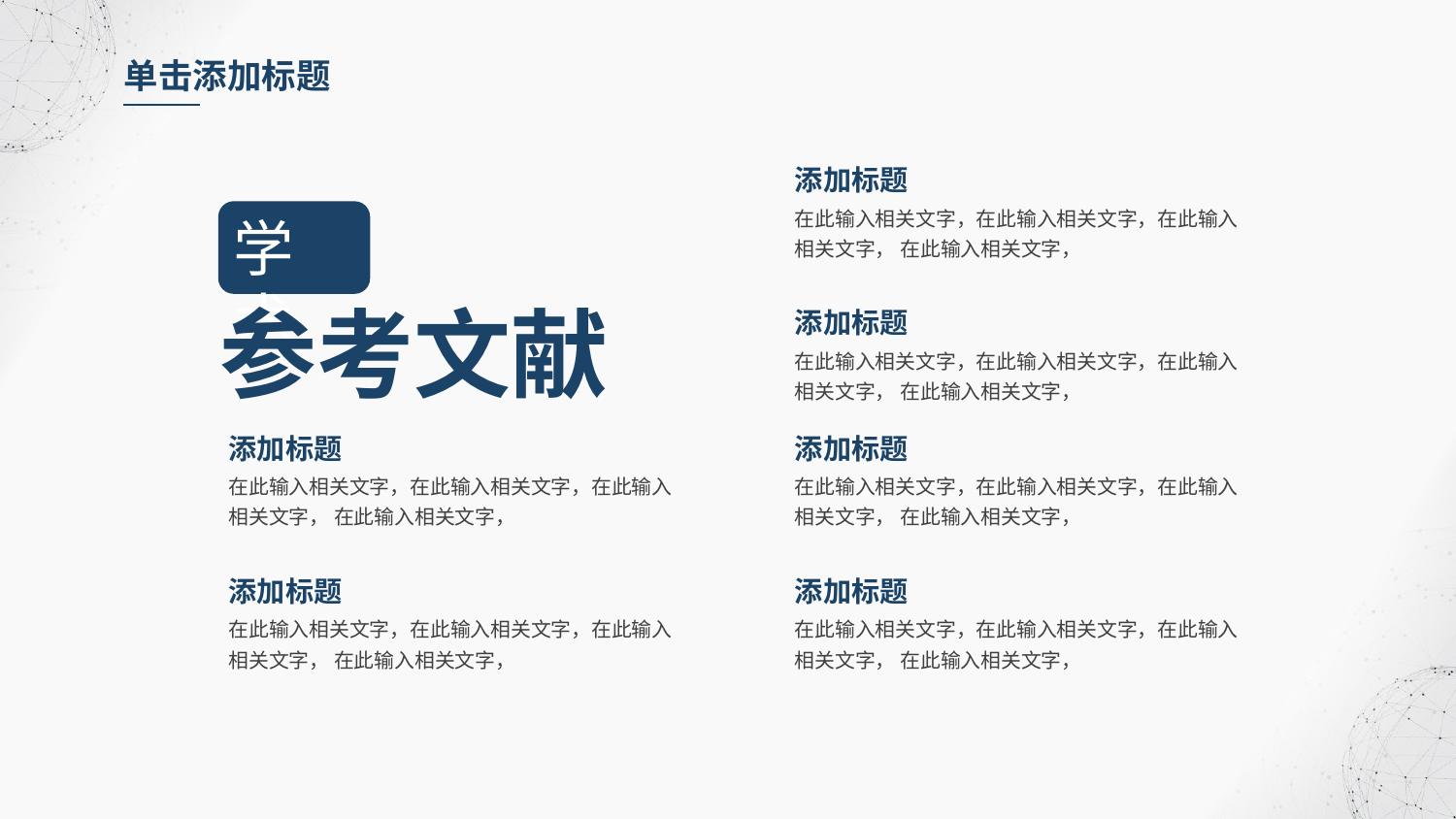

单击添加标题
添加标题
在此输入相关文字，在此输入相关文字，在此输入相关文字， 在此输入相关文字，
学术
参考文献
添加标题
在此输入相关文字，在此输入相关文字，在此输入相关文字， 在此输入相关文字，
添加标题
添加标题
在此输入相关文字，在此输入相关文字，在此输入相关文字， 在此输入相关文字，
在此输入相关文字，在此输入相关文字，在此输入相关文字， 在此输入相关文字，
添加标题
添加标题
在此输入相关文字，在此输入相关文字，在此输入相关文字， 在此输入相关文字，
在此输入相关文字，在此输入相关文字，在此输入相关文字， 在此输入相关文字，